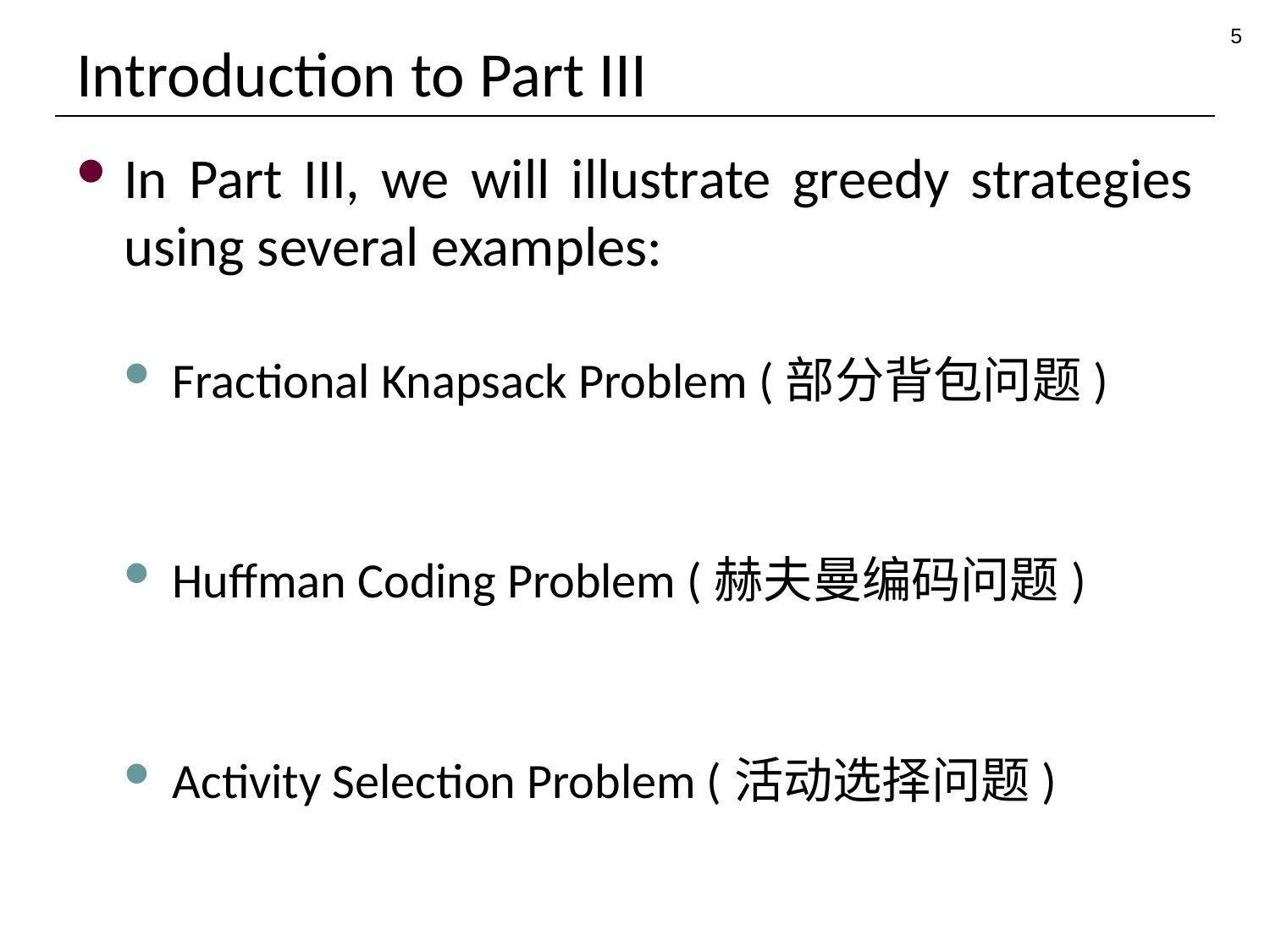

5
# Introduction to Part III
In Part III, we will illustrate greedy strategies using several examples:
Fractional Knapsack Problem (部分背包问题)
Huffman Coding Problem (赫夫曼编码问题)
Activity Selection Problem (活动选择问题)